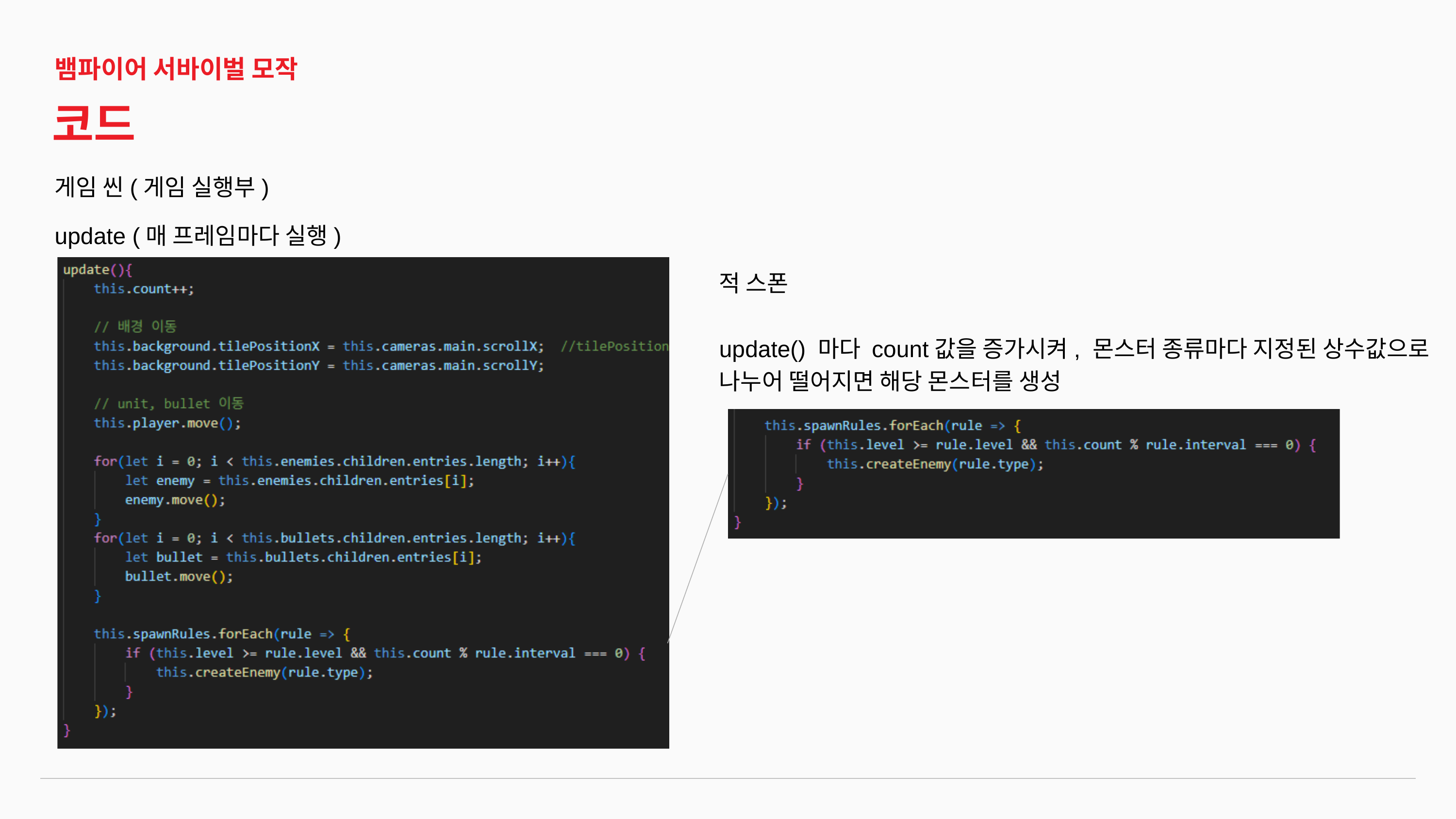

뱀파이어 서바이벌 모작
코드
게임 씬(게임 실행부)

update (매 프레임마다 실행)

적 스폰

update() 마다 count값을 증가시켜, 몬스터 종류마다 지정된 상수값으로 나누어 떨어지면 해당 몬스터를 생성